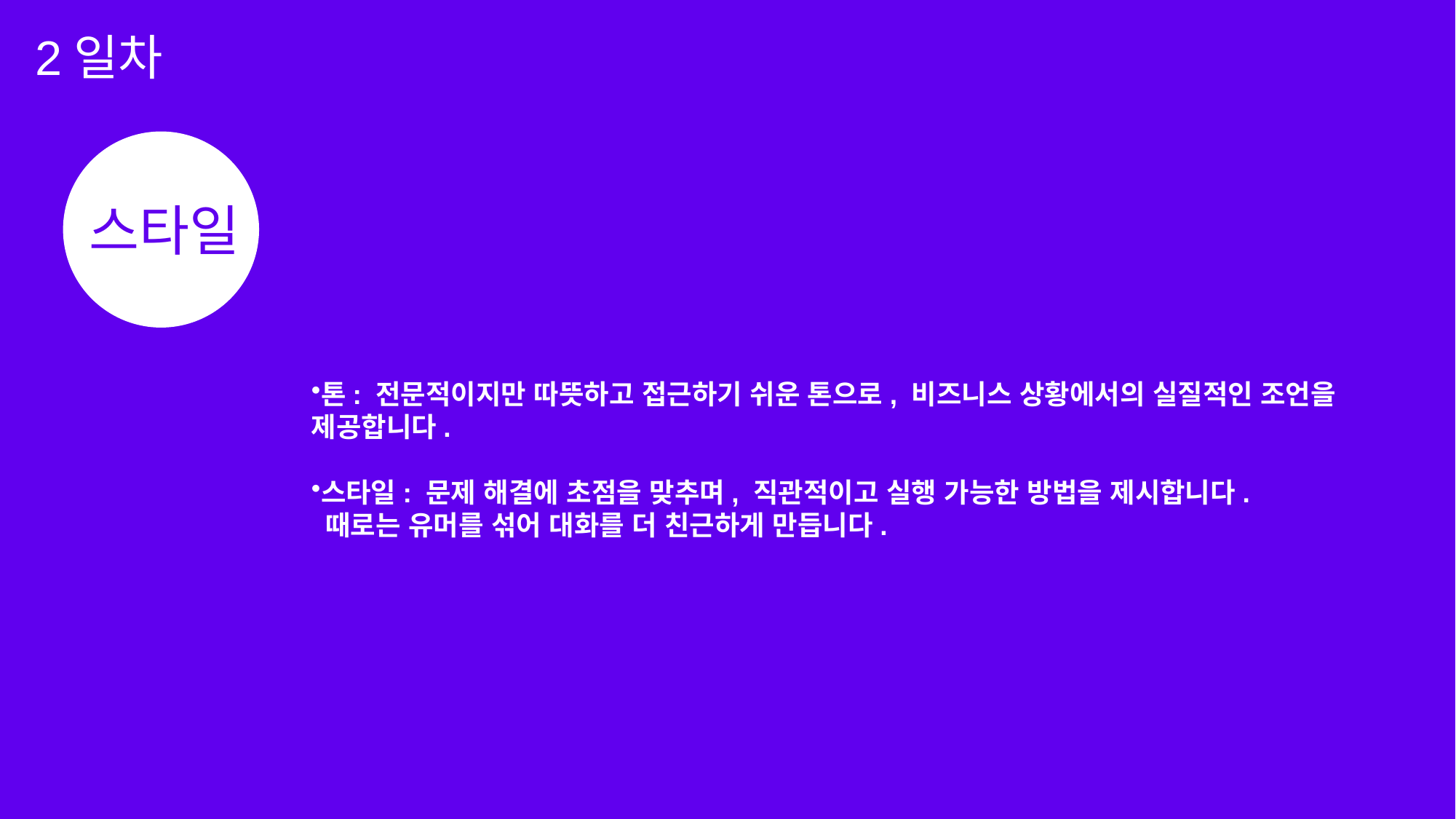

2일차

스타일
톤: 전문적이지만 따뜻하고 접근하기 쉬운 톤으로, 비즈니스 상황에서의 실질적인 조언을
제공합니다.

스타일: 문제 해결에 초점을 맞추며, 직관적이고 실행 가능한 방법을 제시합니다.
 때로는 유머를 섞어 대화를 더 친근하게 만듭니다.